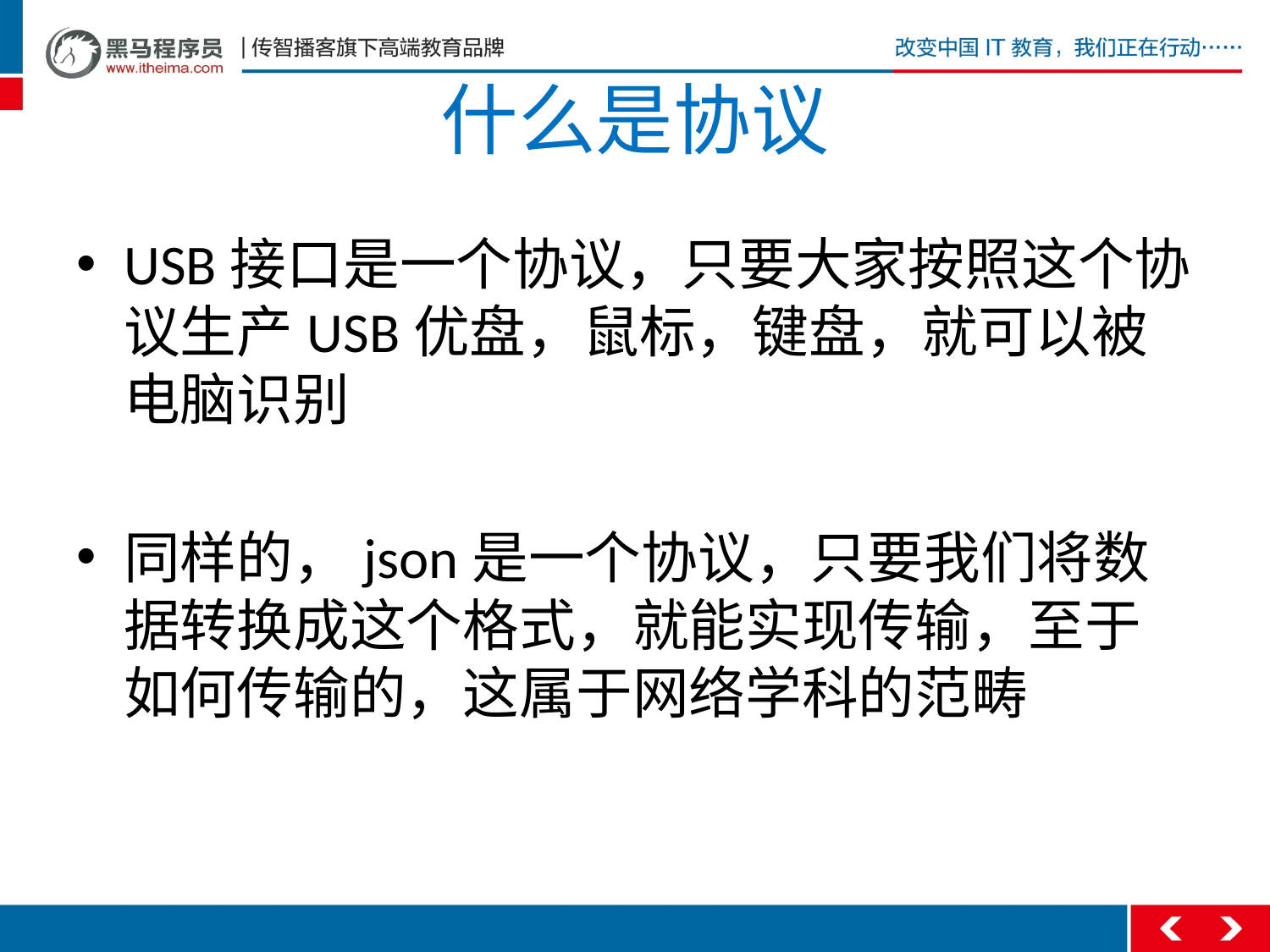

# 什么是协议
USB接口是一个协议，只要大家按照这个协议生产USB优盘，鼠标，键盘，就可以被电脑识别

同样的，json是一个协议，只要我们将数据转换成这个格式，就能实现传输，至于如何传输的，这属于网络学科的范畴